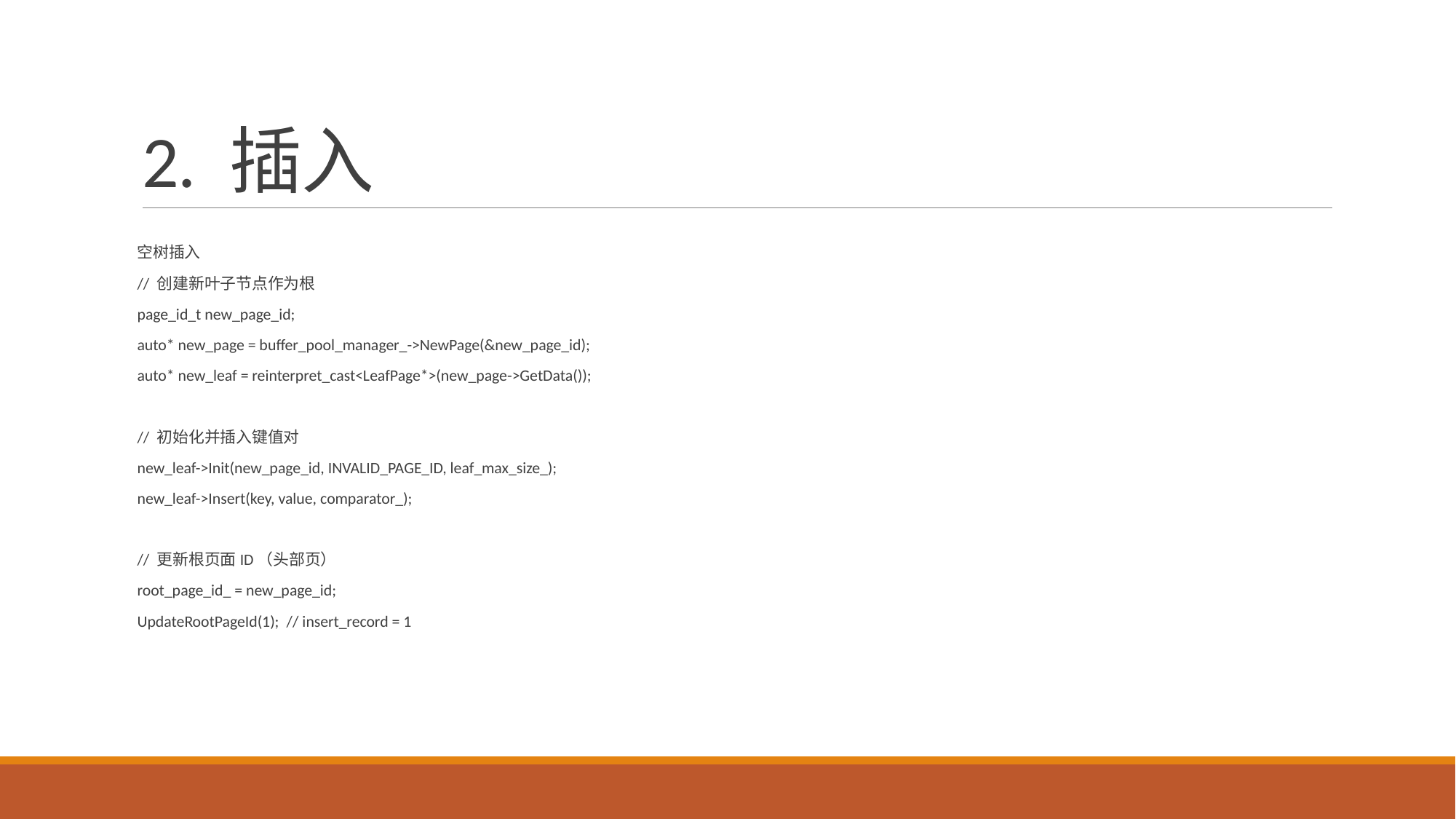

# 2. 插入
空树插入
// 创建新叶子节点作为根
page_id_t new_page_id;
auto* new_page = buffer_pool_manager_->NewPage(&new_page_id);
auto* new_leaf = reinterpret_cast<LeafPage*>(new_page->GetData());

// 初始化并插入键值对
new_leaf->Init(new_page_id, INVALID_PAGE_ID, leaf_max_size_);
new_leaf->Insert(key, value, comparator_);

// 更新根页面ID（头部页）
root_page_id_ = new_page_id;
UpdateRootPageId(1);  // insert_record = 1